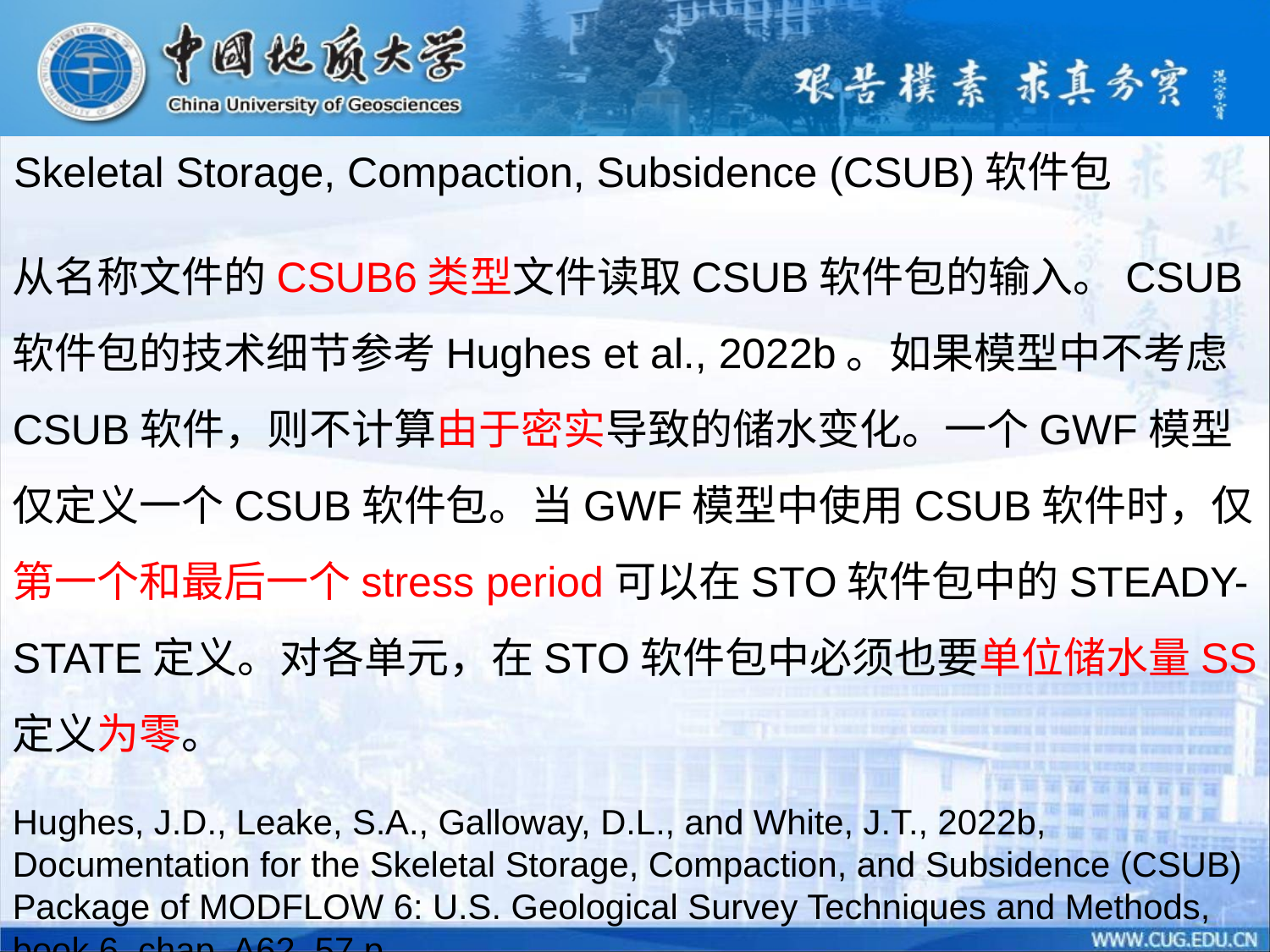

Skeletal Storage, Compaction, Subsidence (CSUB)软件包
从名称文件的CSUB6类型文件读取CSUB软件包的输入。CSUB软件包的技术细节参考Hughes et al., 2022b。如果模型中不考虑CSUB软件，则不计算由于密实导致的储水变化。一个GWF模型仅定义一个CSUB软件包。当GWF模型中使用CSUB软件时，仅第一个和最后一个stress period可以在STO软件包中的STEADY-STATE定义。对各单元，在STO软件包中必须也要单位储水量SS定义为零。

Hughes, J.D., Leake, S.A., Galloway, D.L., and White, J.T., 2022b, Documentation for the Skeletal Storage, Compaction, and Subsidence (CSUB) Package of MODFLOW 6: U.S. Geological Survey Techniques and Methods, book 6, chap. A62, 57 p.